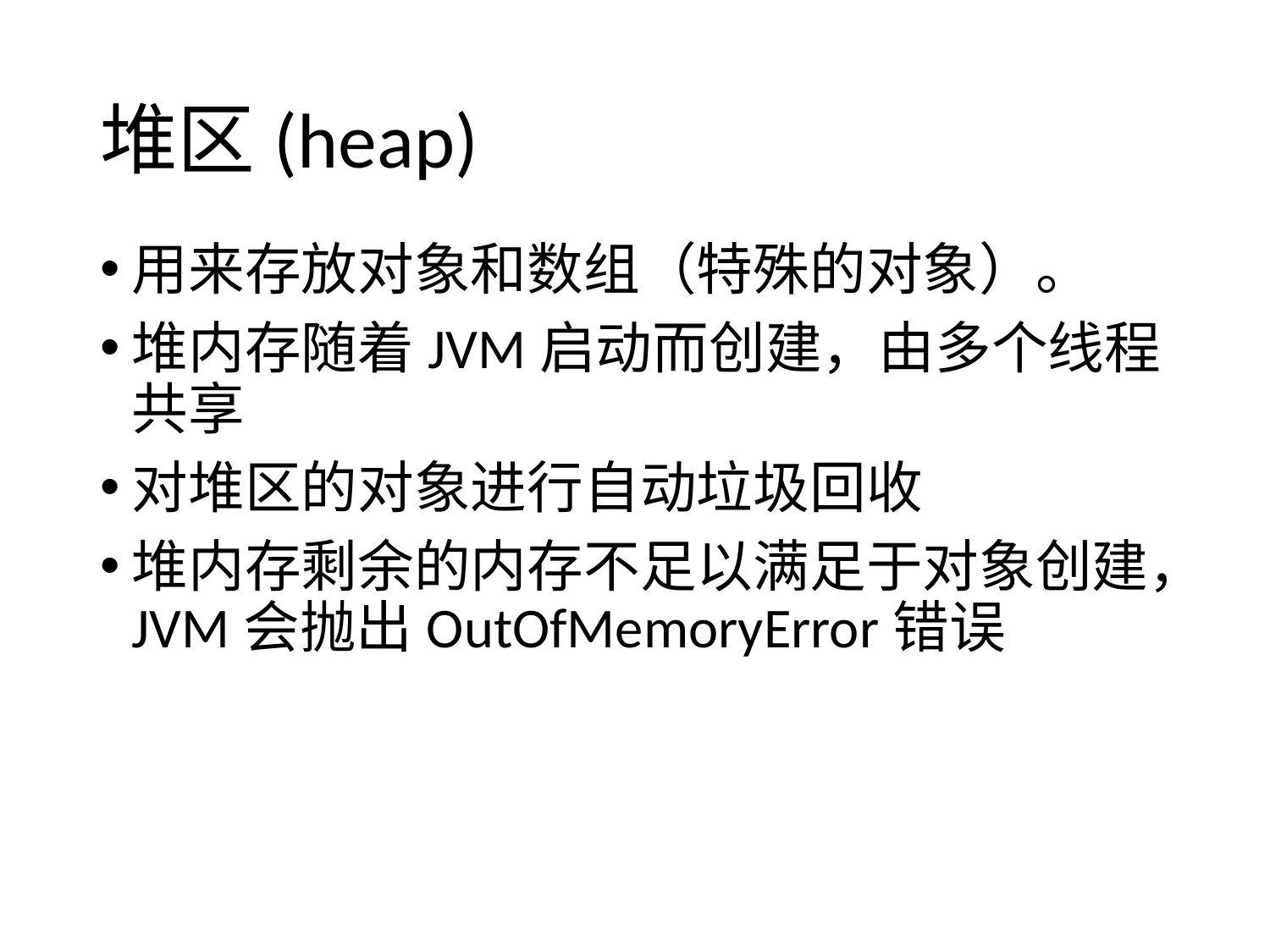

# 堆区(heap)
用来存放对象和数组（特殊的对象）。
堆内存随着JVM启动而创建，由多个线程共享
对堆区的对象进行自动垃圾回收
堆内存剩余的内存不足以满足于对象创建，JVM会抛出OutOfMemoryError错误